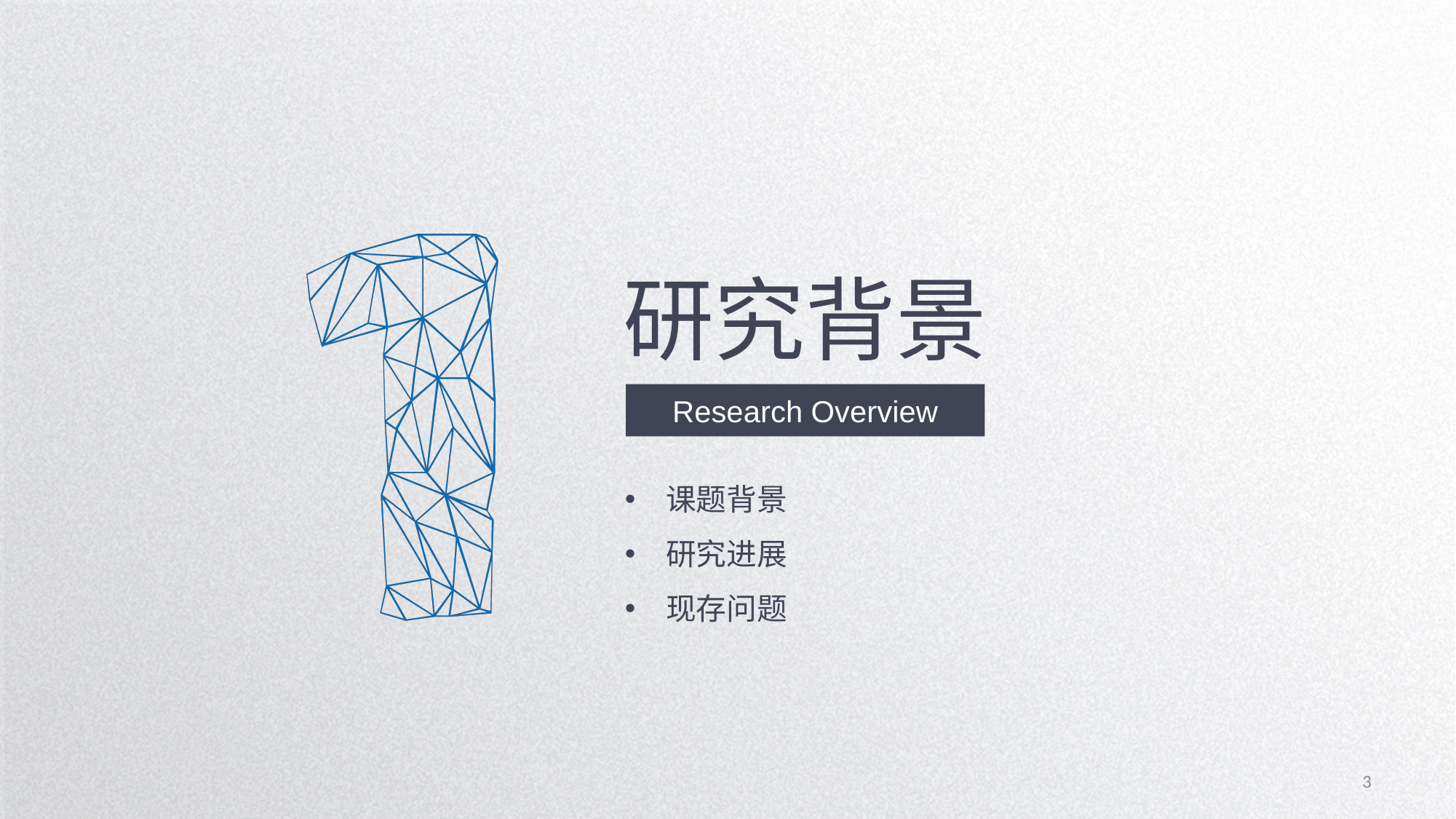

研究背景
Research Overview
课题背景
研究进展
现存问题
3